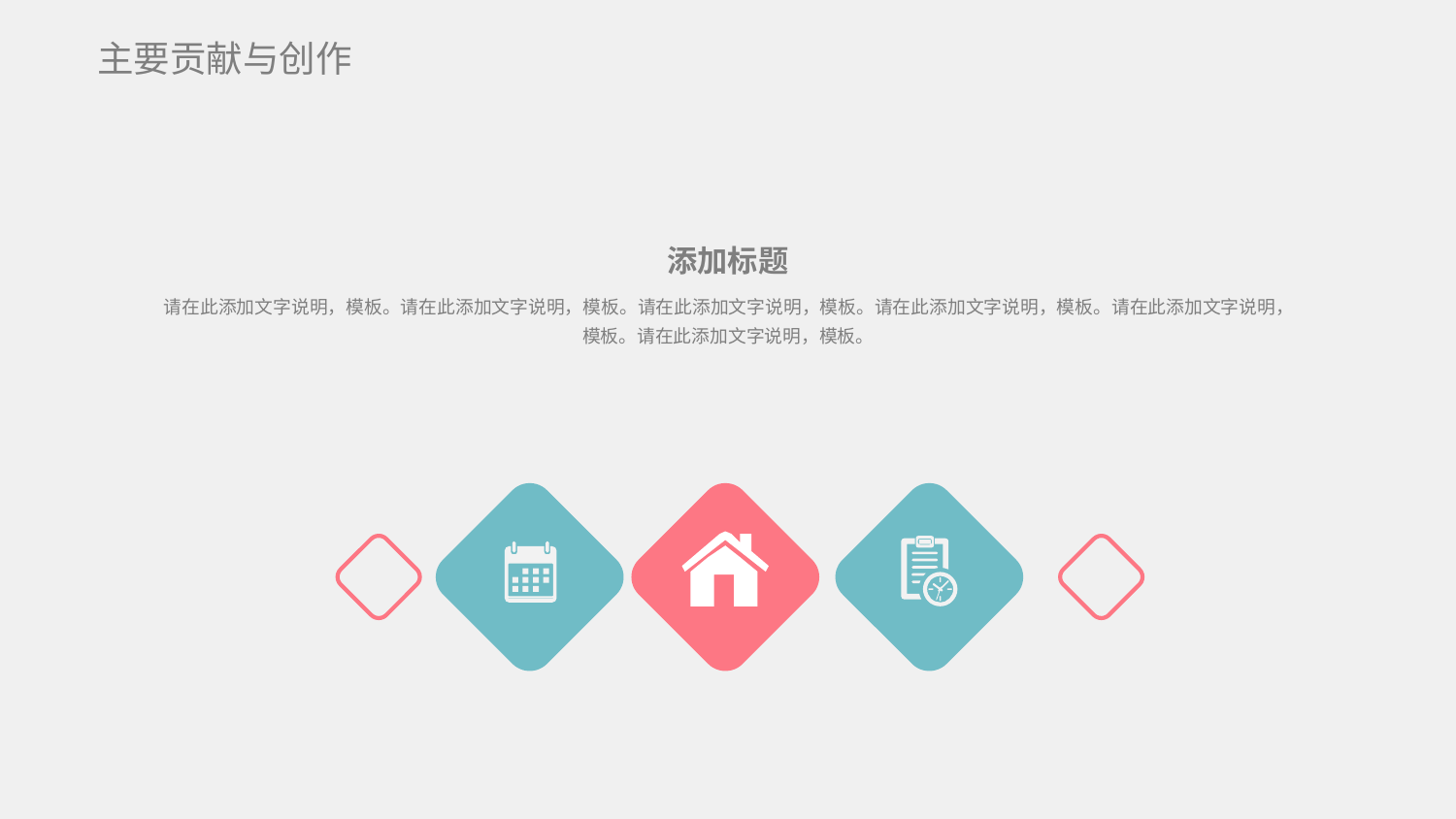

主要贡献与创作
添加标题
请在此添加文字说明，模板。请在此添加文字说明，模板。请在此添加文字说明，模板。请在此添加文字说明，模板。请在此添加文字说明，模板。请在此添加文字说明，模板。